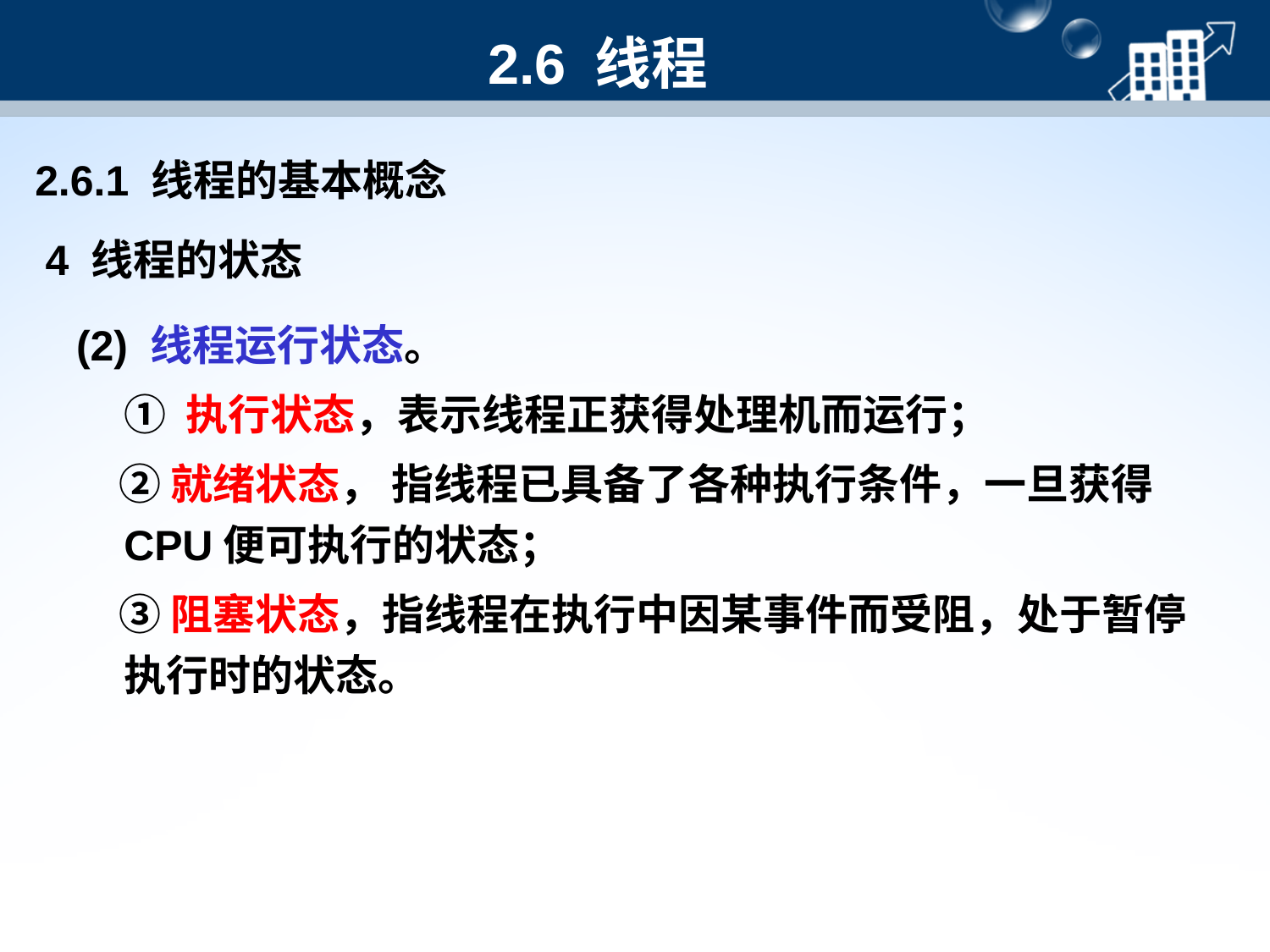

# 2.6 线程
2.6.1 线程的基本概念
4 线程的状态
(2) 线程运行状态。
	① 执行状态，表示线程正获得处理机而运行；
　② 就绪状态， 指线程已具备了各种执行条件，一旦获得CPU便可执行的状态；
　③ 阻塞状态，指线程在执行中因某事件而受阻，处于暂停执行时的状态。